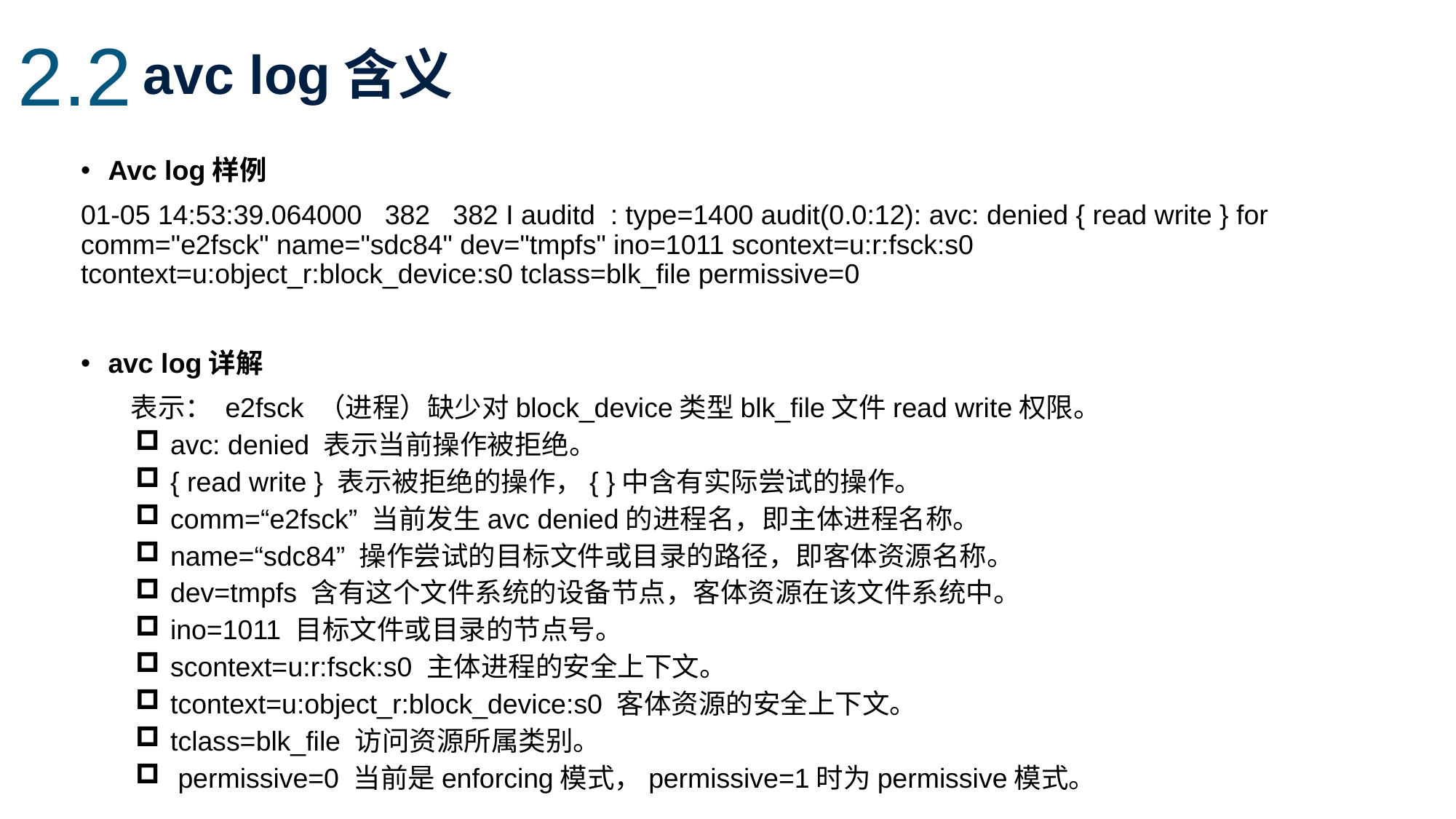

2.2
avc log含义
Avc log样例
01-05 14:53:39.064000   382   382 I auditd  : type=1400 audit(0.0:12): avc: denied { read write } for comm="e2fsck" name="sdc84" dev="tmpfs" ino=1011 scontext=u:r:fsck:s0 tcontext=u:object_r:block_device:s0 tclass=blk_file permissive=0

avc log详解
       表示： e2fsck （进程）缺少对block_device类型blk_file文件read write权限。
 avc: denied 表示当前操作被拒绝。
 { read write } 表示被拒绝的操作，{ }中含有实际尝试的操作。
 comm=“e2fsck” 当前发生avc denied的进程名，即主体进程名称。
 name=“sdc84” 操作尝试的目标文件或目录的路径，即客体资源名称。
 dev=tmpfs 含有这个文件系统的设备节点，客体资源在该文件系统中。
 ino=1011 目标文件或目录的节点号。
 scontext=u:r:fsck:s0 主体进程的安全上下文。
 tcontext=u:object_r:block_device:s0 客体资源的安全上下文。
 tclass=blk_file 访问资源所属类别。
  permissive=0 当前是enforcing模式，permissive=1时为permissive模式。